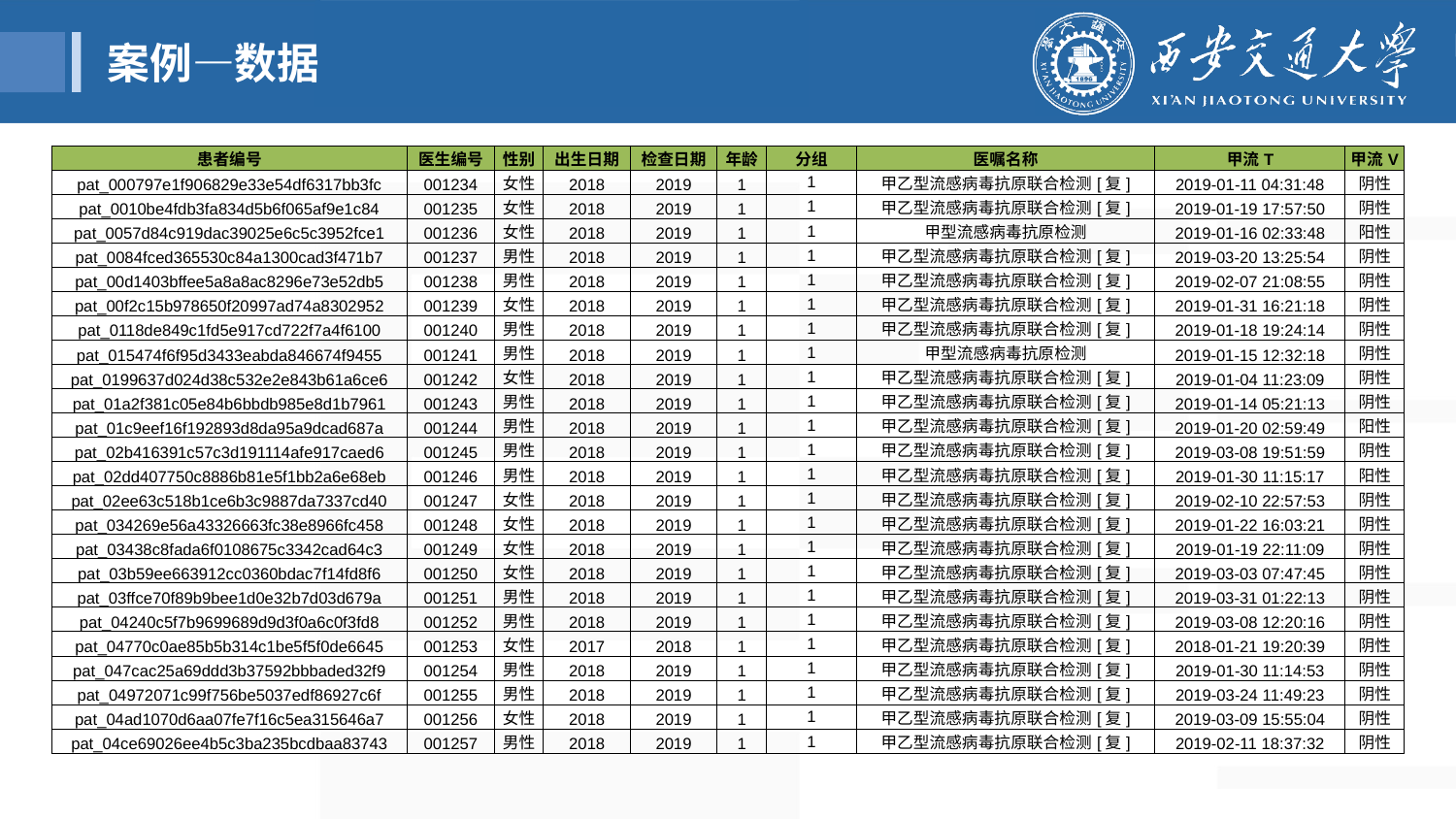

案例—数据

| 患者编号 | 医生编号 | 性别 | 出生日期 | 检查日期 | 年龄 | 分组 | 医嘱名称 | 甲流T | 甲流V |
| --- | --- | --- | --- | --- | --- | --- | --- | --- | --- |
| pat\_000797e1f906829e33e54df6317bb3fc | 001234 | 女性 | 2018 | 2019 | 1 | 1 | 甲乙型流感病毒抗原联合检测[复] | 2019-01-11 04:31:48 | 阴性 |
| pat\_0010be4fdb3fa834d5b6f065af9e1c84 | 001235 | 女性 | 2018 | 2019 | 1 | 1 | 甲乙型流感病毒抗原联合检测[复] | 2019-01-19 17:57:50 | 阴性 |
| pat\_0057d84c919dac39025e6c5c3952fce1 | 001236 | 女性 | 2018 | 2019 | 1 | 1 | 甲型流感病毒抗原检测 | 2019-01-16 02:33:48 | 阳性 |
| pat\_0084fced365530c84a1300cad3f471b7 | 001237 | 男性 | 2018 | 2019 | 1 | 1 | 甲乙型流感病毒抗原联合检测[复] | 2019-03-20 13:25:54 | 阴性 |
| pat\_00d1403bffee5a8a8ac8296e73e52db5 | 001238 | 男性 | 2018 | 2019 | 1 | 1 | 甲乙型流感病毒抗原联合检测[复] | 2019-02-07 21:08:55 | 阴性 |
| pat\_00f2c15b978650f20997ad74a8302952 | 001239 | 女性 | 2018 | 2019 | 1 | 1 | 甲乙型流感病毒抗原联合检测[复] | 2019-01-31 16:21:18 | 阴性 |
| pat\_0118de849c1fd5e917cd722f7a4f6100 | 001240 | 男性 | 2018 | 2019 | 1 | 1 | 甲乙型流感病毒抗原联合检测[复] | 2019-01-18 19:24:14 | 阴性 |
| pat\_015474f6f95d3433eabda846674f9455 | 001241 | 男性 | 2018 | 2019 | 1 | 1 | 甲型流感病毒抗原检测 | 2019-01-15 12:32:18 | 阴性 |
| pat\_0199637d024d38c532e2e843b61a6ce6 | 001242 | 女性 | 2018 | 2019 | 1 | 1 | 甲乙型流感病毒抗原联合检测[复] | 2019-01-04 11:23:09 | 阴性 |
| pat\_01a2f381c05e84b6bbdb985e8d1b7961 | 001243 | 男性 | 2018 | 2019 | 1 | 1 | 甲乙型流感病毒抗原联合检测[复] | 2019-01-14 05:21:13 | 阴性 |
| pat\_01c9eef16f192893d8da95a9dcad687a | 001244 | 男性 | 2018 | 2019 | 1 | 1 | 甲乙型流感病毒抗原联合检测[复] | 2019-01-20 02:59:49 | 阳性 |
| pat\_02b416391c57c3d191114afe917caed6 | 001245 | 男性 | 2018 | 2019 | 1 | 1 | 甲乙型流感病毒抗原联合检测[复] | 2019-03-08 19:51:59 | 阴性 |
| pat\_02dd407750c8886b81e5f1bb2a6e68eb | 001246 | 男性 | 2018 | 2019 | 1 | 1 | 甲乙型流感病毒抗原联合检测[复] | 2019-01-30 11:15:17 | 阳性 |
| pat\_02ee63c518b1ce6b3c9887da7337cd40 | 001247 | 女性 | 2018 | 2019 | 1 | 1 | 甲乙型流感病毒抗原联合检测[复] | 2019-02-10 22:57:53 | 阴性 |
| pat\_034269e56a43326663fc38e8966fc458 | 001248 | 女性 | 2018 | 2019 | 1 | 1 | 甲乙型流感病毒抗原联合检测[复] | 2019-01-22 16:03:21 | 阴性 |
| pat\_03438c8fada6f0108675c3342cad64c3 | 001249 | 女性 | 2018 | 2019 | 1 | 1 | 甲乙型流感病毒抗原联合检测[复] | 2019-01-19 22:11:09 | 阴性 |
| pat\_03b59ee663912cc0360bdac7f14fd8f6 | 001250 | 女性 | 2018 | 2019 | 1 | 1 | 甲乙型流感病毒抗原联合检测[复] | 2019-03-03 07:47:45 | 阴性 |
| pat\_03ffce70f89b9bee1d0e32b7d03d679a | 001251 | 男性 | 2018 | 2019 | 1 | 1 | 甲乙型流感病毒抗原联合检测[复] | 2019-03-31 01:22:13 | 阴性 |
| pat\_04240c5f7b9699689d9d3f0a6c0f3fd8 | 001252 | 男性 | 2018 | 2019 | 1 | 1 | 甲乙型流感病毒抗原联合检测[复] | 2019-03-08 12:20:16 | 阴性 |
| pat\_04770c0ae85b5b314c1be5f5f0de6645 | 001253 | 女性 | 2017 | 2018 | 1 | 1 | 甲乙型流感病毒抗原联合检测[复] | 2018-01-21 19:20:39 | 阴性 |
| pat\_047cac25a69ddd3b37592bbbaded32f9 | 001254 | 男性 | 2018 | 2019 | 1 | 1 | 甲乙型流感病毒抗原联合检测[复] | 2019-01-30 11:14:53 | 阴性 |
| pat\_04972071c99f756be5037edf86927c6f | 001255 | 男性 | 2018 | 2019 | 1 | 1 | 甲乙型流感病毒抗原联合检测[复] | 2019-03-24 11:49:23 | 阴性 |
| pat\_04ad1070d6aa07fe7f16c5ea315646a7 | 001256 | 女性 | 2018 | 2019 | 1 | 1 | 甲乙型流感病毒抗原联合检测[复] | 2019-03-09 15:55:04 | 阴性 |
| pat\_04ce69026ee4b5c3ba235bcdbaa83743 | 001257 | 男性 | 2018 | 2019 | 1 | 1 | 甲乙型流感病毒抗原联合检测[复] | 2019-02-11 18:37:32 | 阴性 |